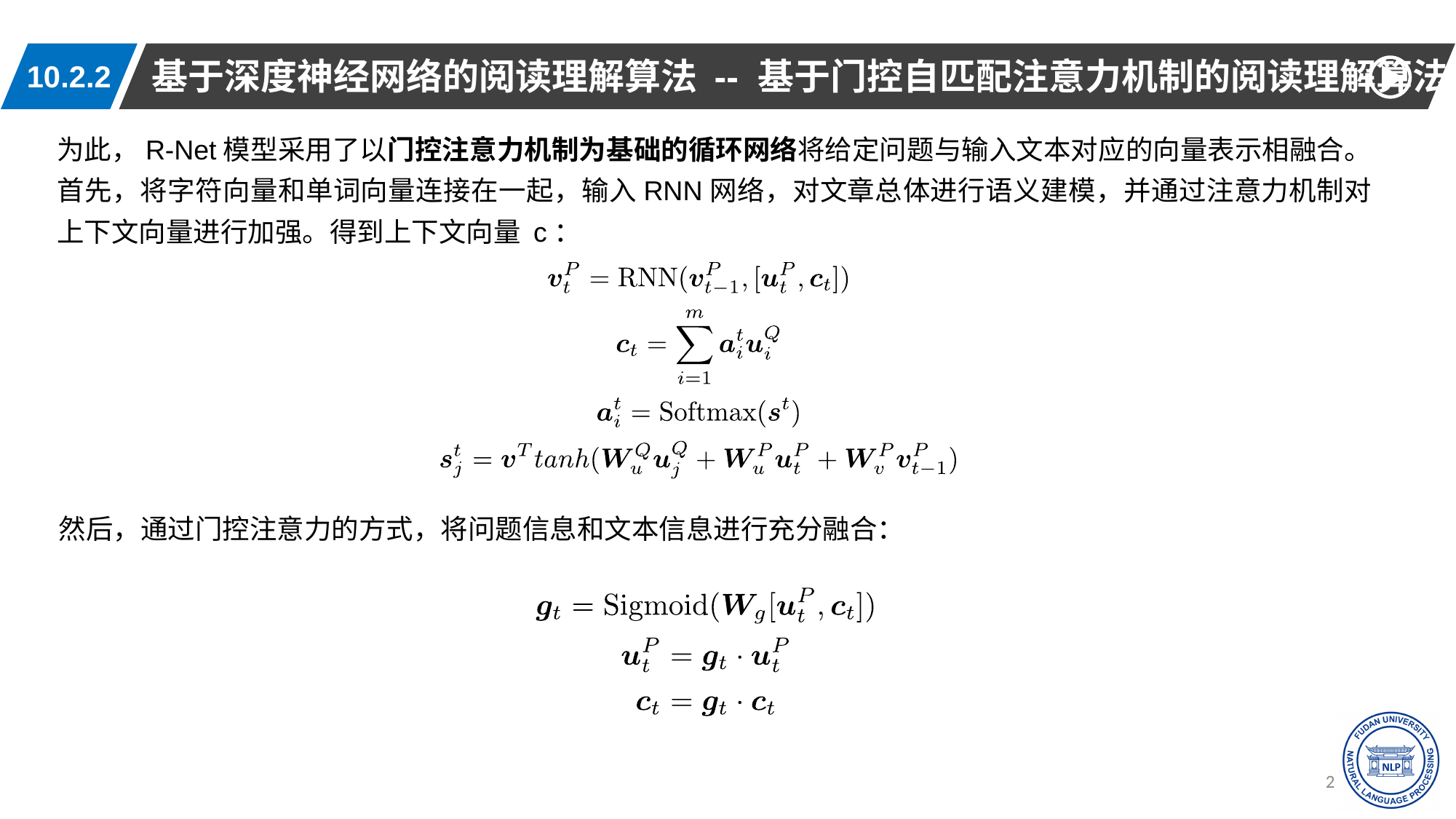

基于深度神经网络的阅读理解算法 -- 基于门控自匹配注意力机制的阅读理解算法
10.2.2

为此，R-Net模型采用了以门控注意力机制为基础的循环网络将给定问题与输入文本对应的向量表示相融合。首先，将字符向量和单词向量连接在一起，输入RNN网络，对文章总体进行语义建模，并通过注意力机制对上下文向量进行加强。得到上下文向量 c：

然后，通过门控注意力的方式，将问题信息和文本信息进行充分融合：

27